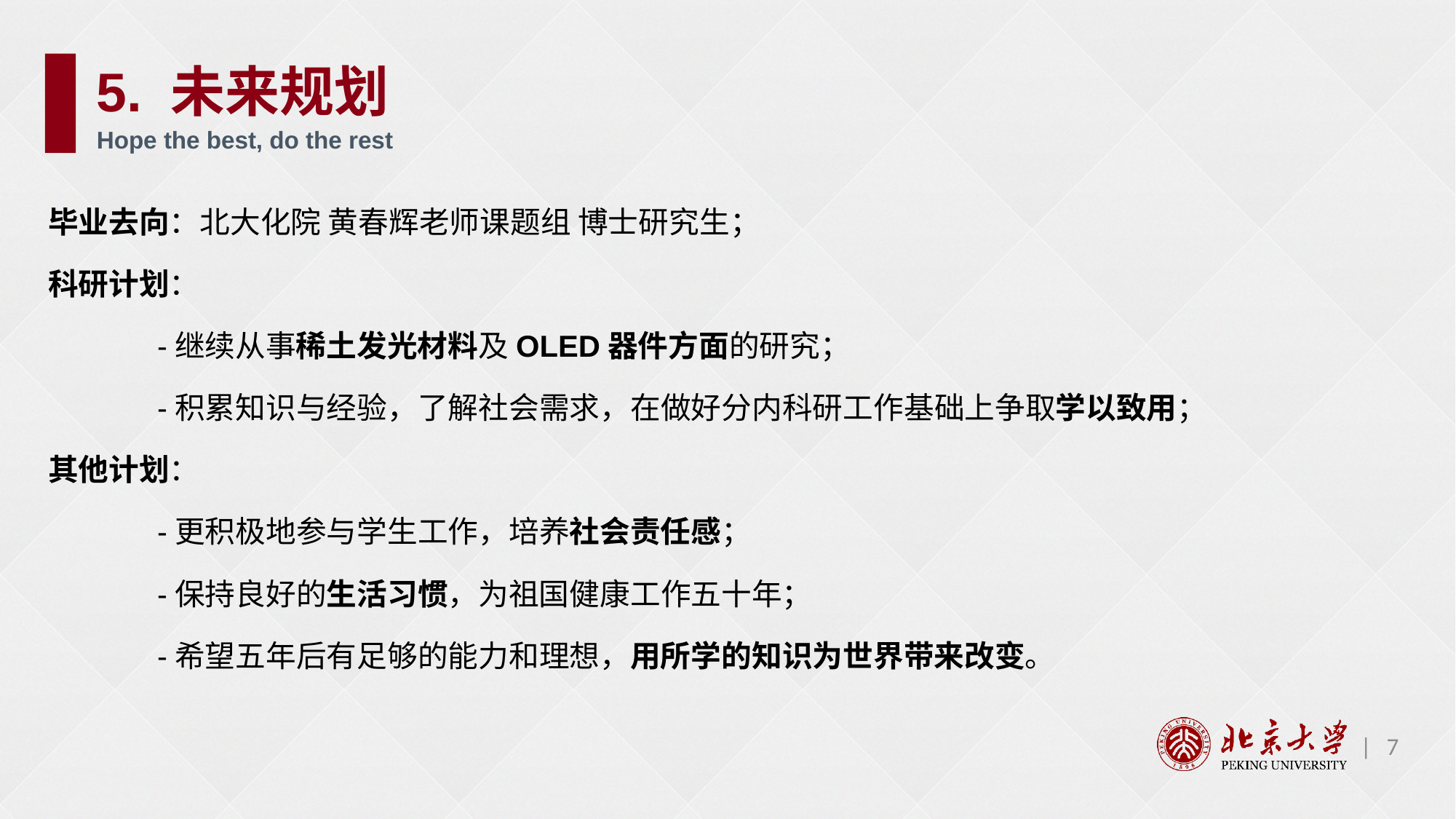

5. 未来规划

Hope the best, do the rest
毕业去向：北大化院 黄春辉老师课题组 博士研究生；
科研计划：
	-继续从事稀土发光材料及OLED器件方面的研究；
	-积累知识与经验，了解社会需求，在做好分内科研工作基础上争取学以致用；
其他计划：
	-更积极地参与学生工作，培养社会责任感；
	-保持良好的生活习惯，为祖国健康工作五十年；
	-希望五年后有足够的能力和理想，用所学的知识为世界带来改变。
7